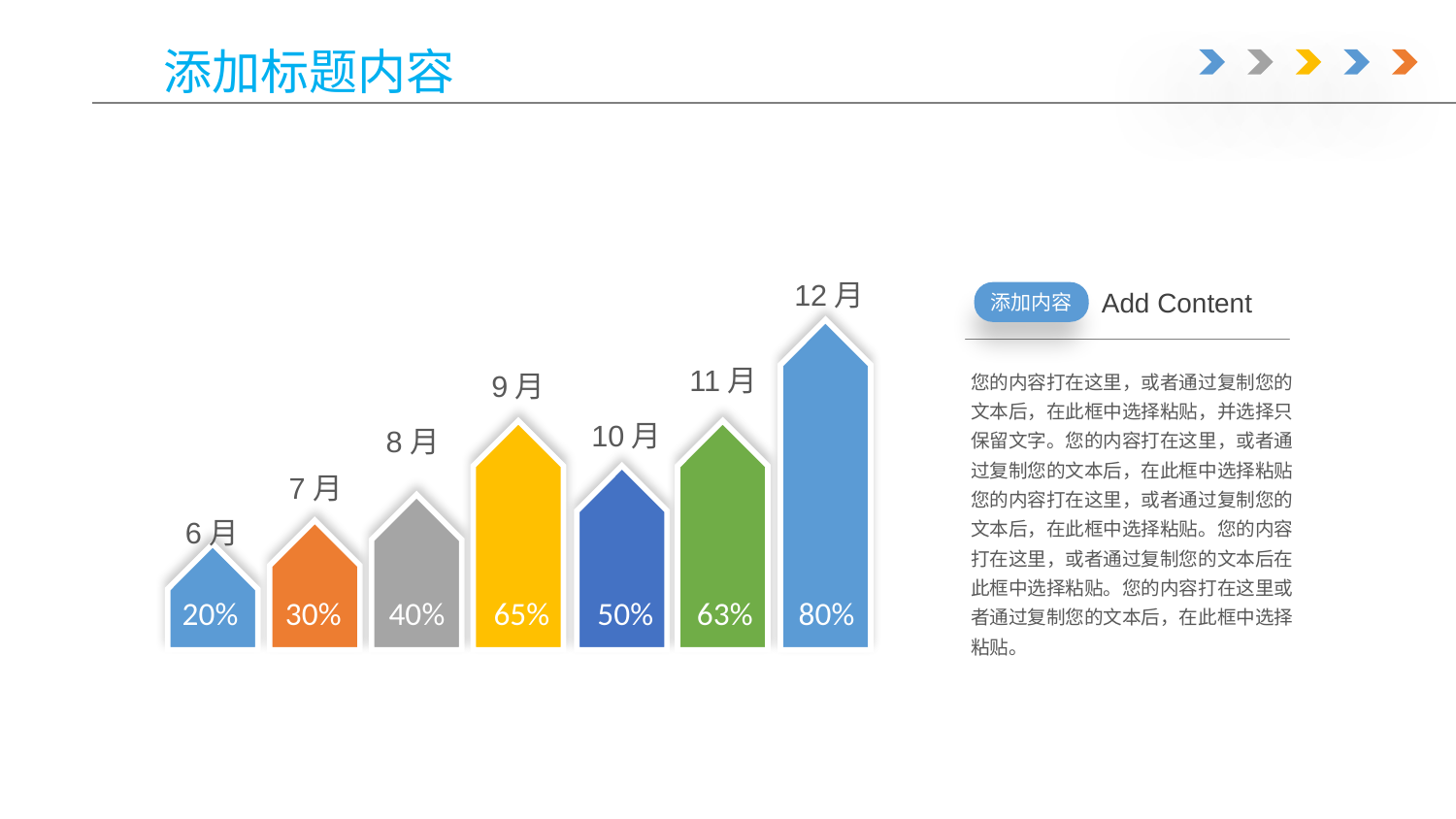

添加标题内容

12月
Add Content

添加内容
11月
您的内容打在这里，或者通过复制您的文本后，在此框中选择粘贴，并选择只保留文字。您的内容打在这里，或者通过复制您的文本后，在此框中选择粘贴您的内容打在这里，或者通过复制您的文本后，在此框中选择粘贴。您的内容打在这里，或者通过复制您的文本后在此框中选择粘贴。您的内容打在这里或者通过复制您的文本后，在此框中选择粘贴。
9月
10月
8月

7月

6月

20%
30%
40%
65%
50%
63%
80%